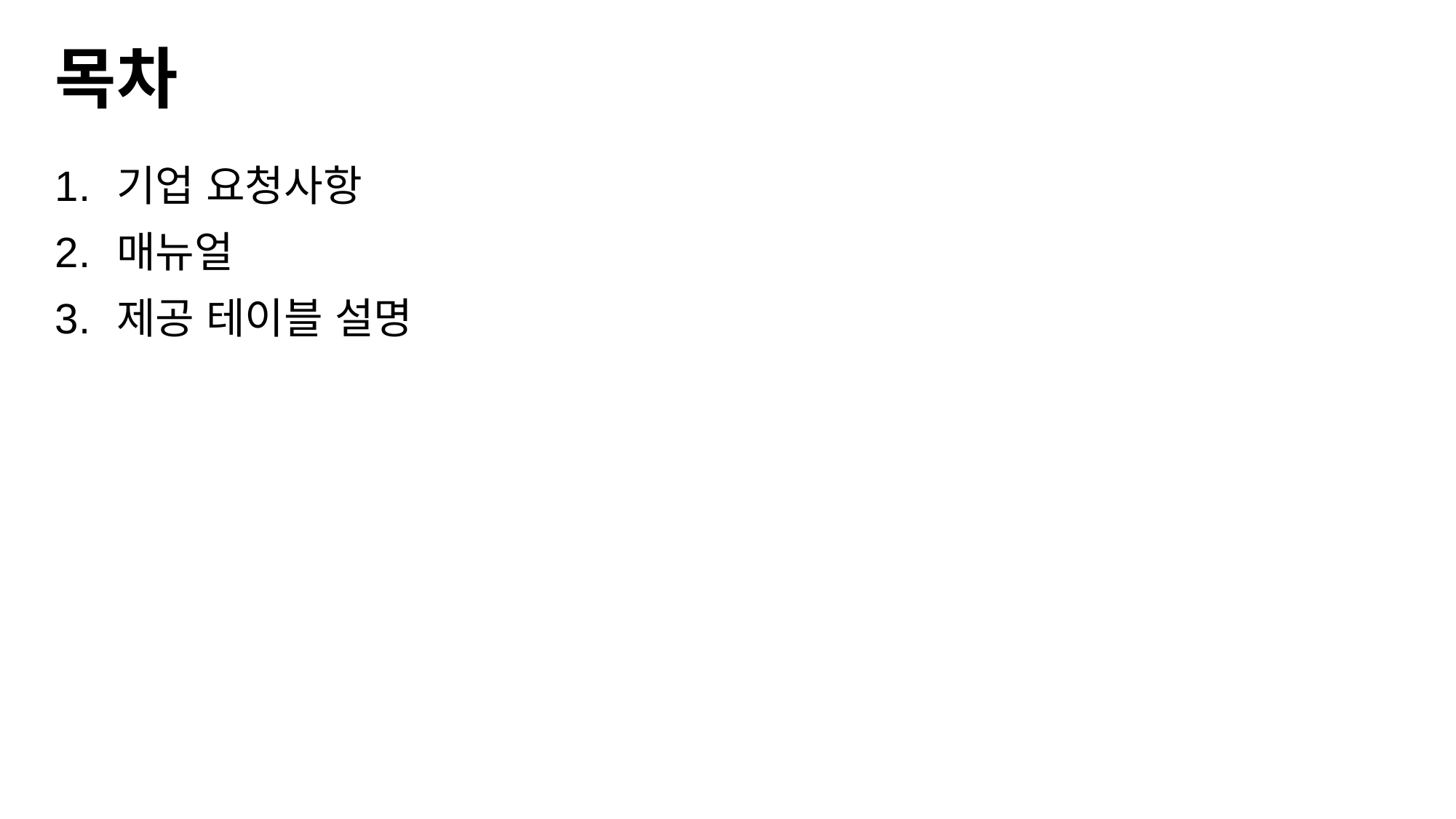

# 목차
기업 요청사항
매뉴얼
제공 테이블 설명